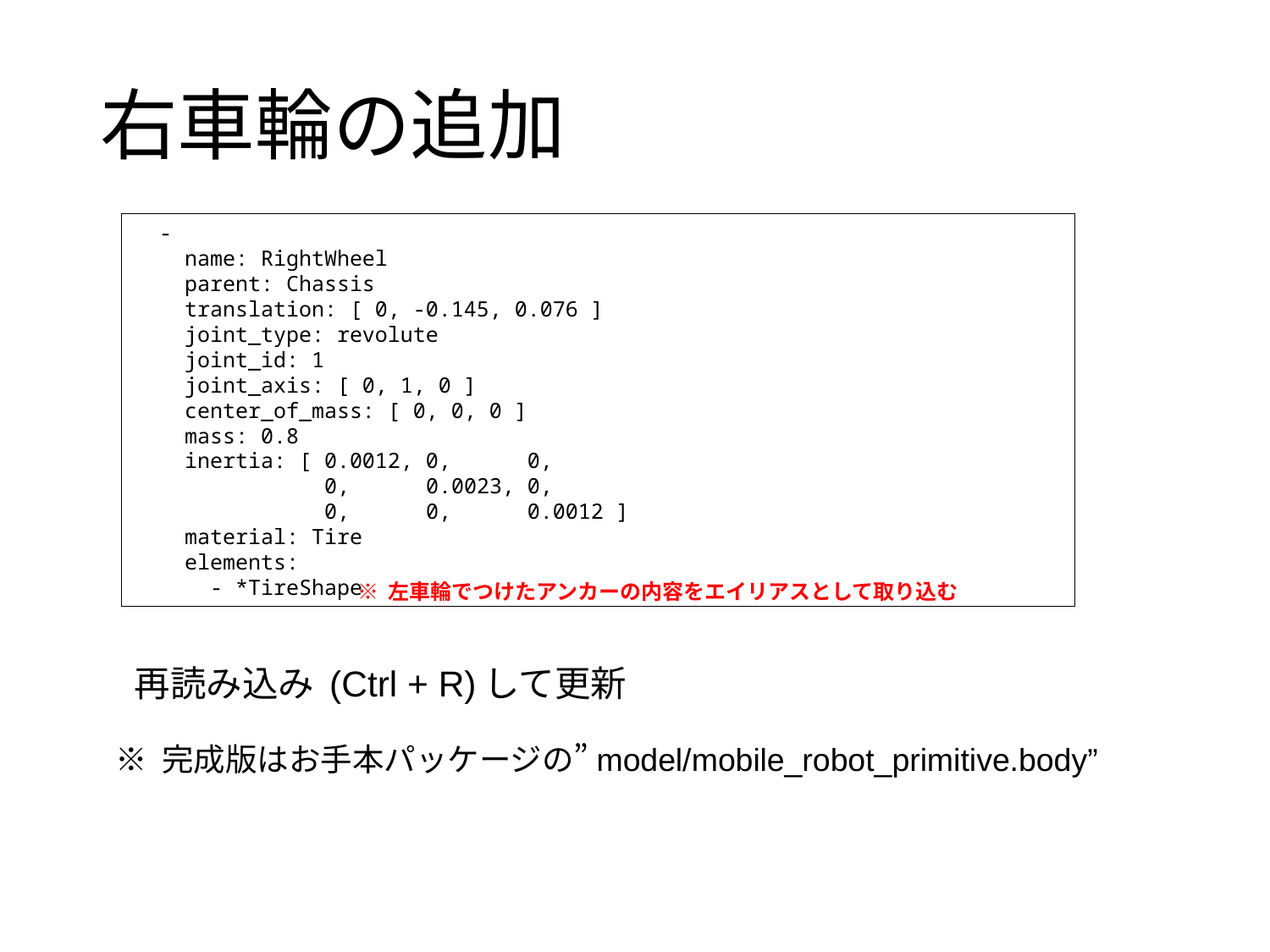

# 右車輪の追加
  -
    name: RightWheel
    parent: Chassis
    translation: [ 0, -0.145, 0.076 ]
    joint_type: revolute
    joint_id: 1
    joint_axis: [ 0, 1, 0 ]
    center_of_mass: [ 0, 0, 0 ]
    mass: 0.8
    inertia: [ 0.0012, 0,      0,
               0,      0.0023, 0,
               0,      0,      0.0012 ]
    material: Tire
    elements:
      - *TireShape
※ 左車輪でつけたアンカーの内容をエイリアスとして取り込む
再読み込み (Ctrl + R)して更新
※ 完成版はお手本パッケージの”model/mobile_robot_primitive.body”